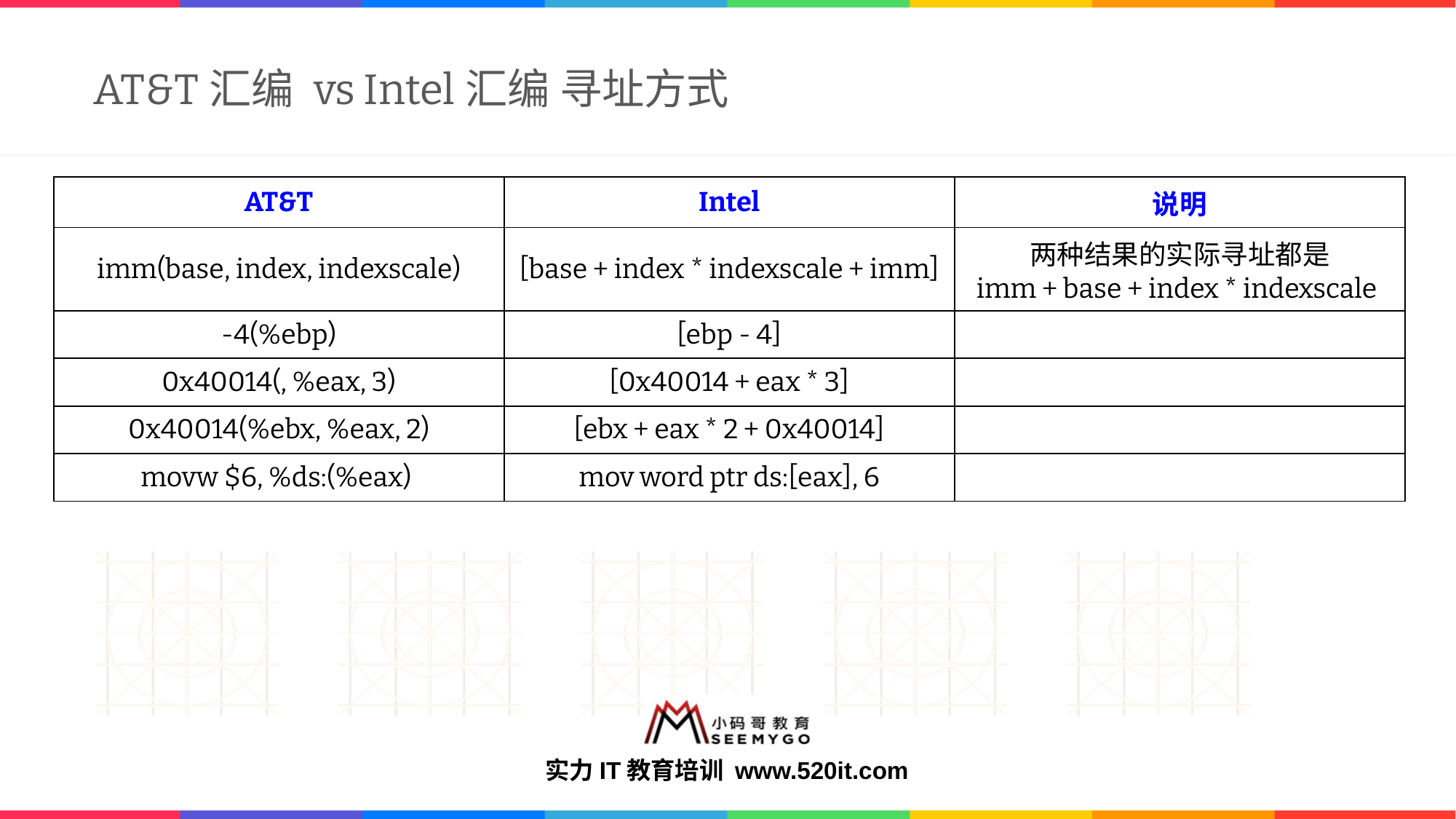

# AT&T汇编 vs Intel汇编 寻址方式

| AT&T | Intel | 说明 |
| --- | --- | --- |
| imm(base, index, indexscale) | [base + index \* indexscale + imm] | 两种结果的实际寻址都是 imm + base + index \* indexscale |
| -4(%ebp) | [ebp - 4] |  |
| 0x40014(, %eax, 3) | [0x40014 + eax \* 3] |  |
| 0x40014(%ebx, %eax, 2) | [ebx + eax \* 2 + 0x40014] |  |
| movw $6, %ds:(%eax) | mov word ptr ds:[eax], 6 |  |